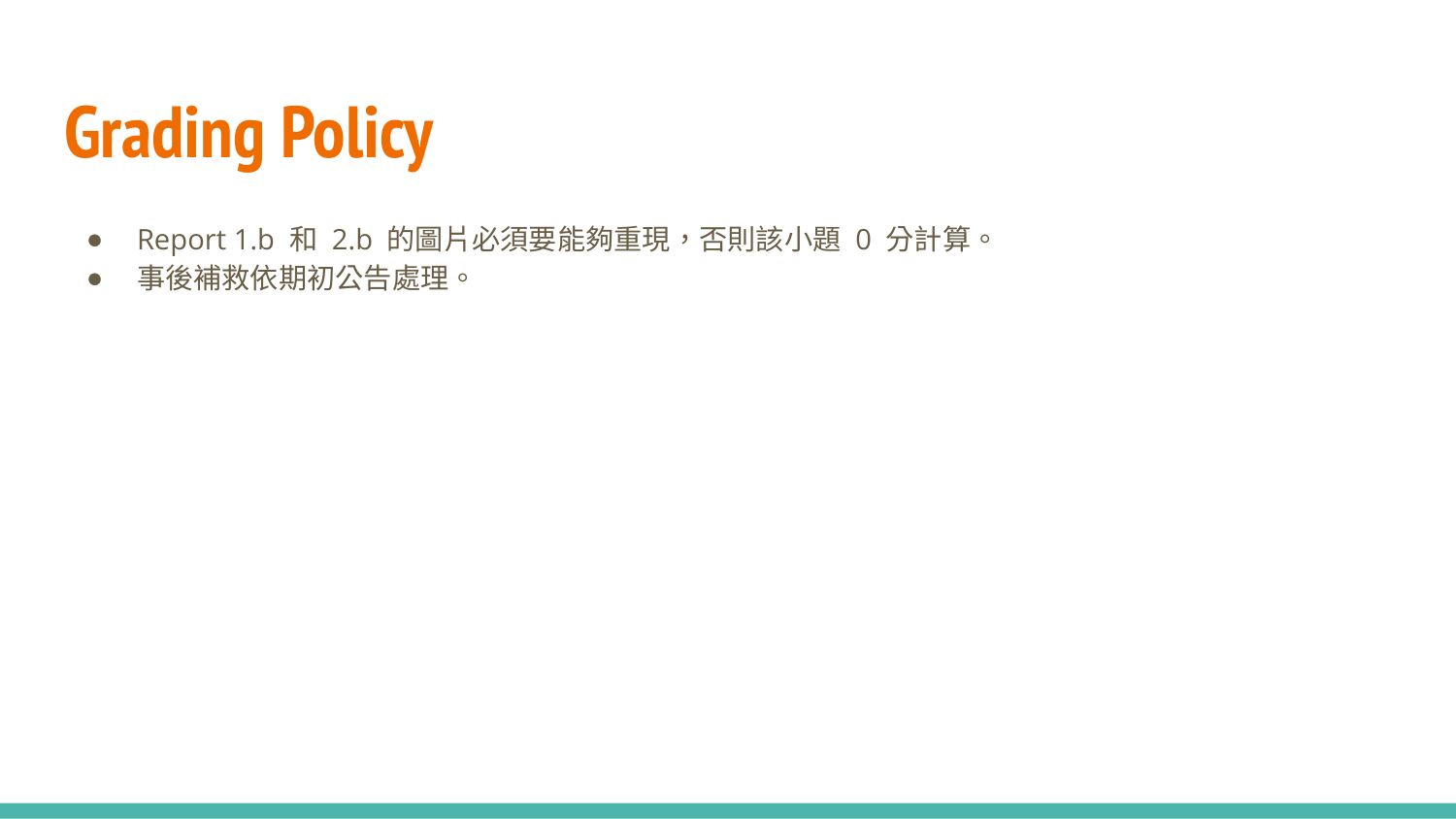

# Grading Policy

Report 1.b 和 2.b 的圖片必須要能夠重現，否則該小題 0 分計算。
事後補救依期初公告處理。